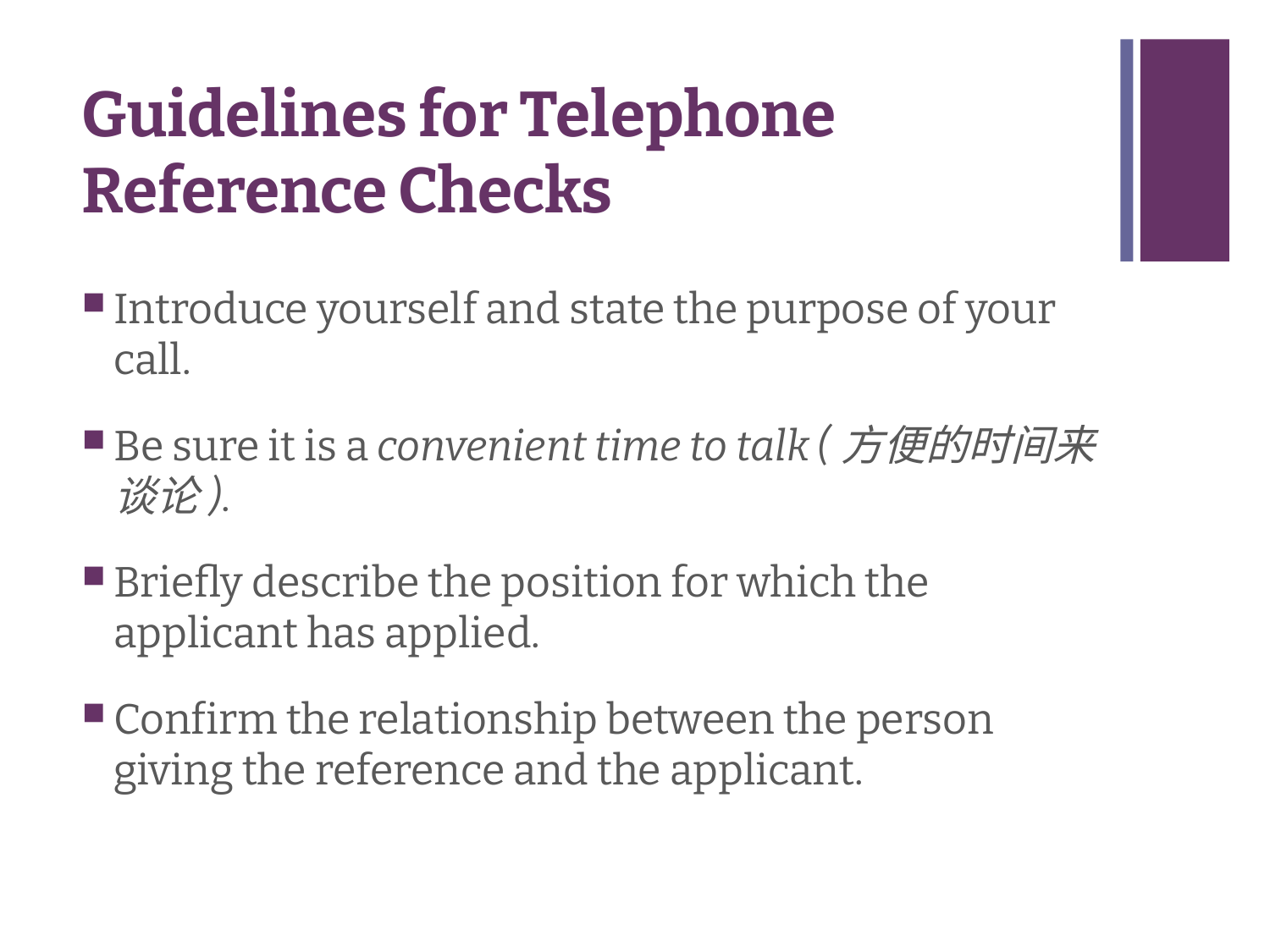

# Guidelines for Telephone Reference Checks
Introduce yourself and state the purpose of your call.
Be sure it is a convenient time to talk (方便的时间来谈论).
Briefly describe the position for which the applicant has applied.
Confirm the relationship between the person giving the reference and the applicant.